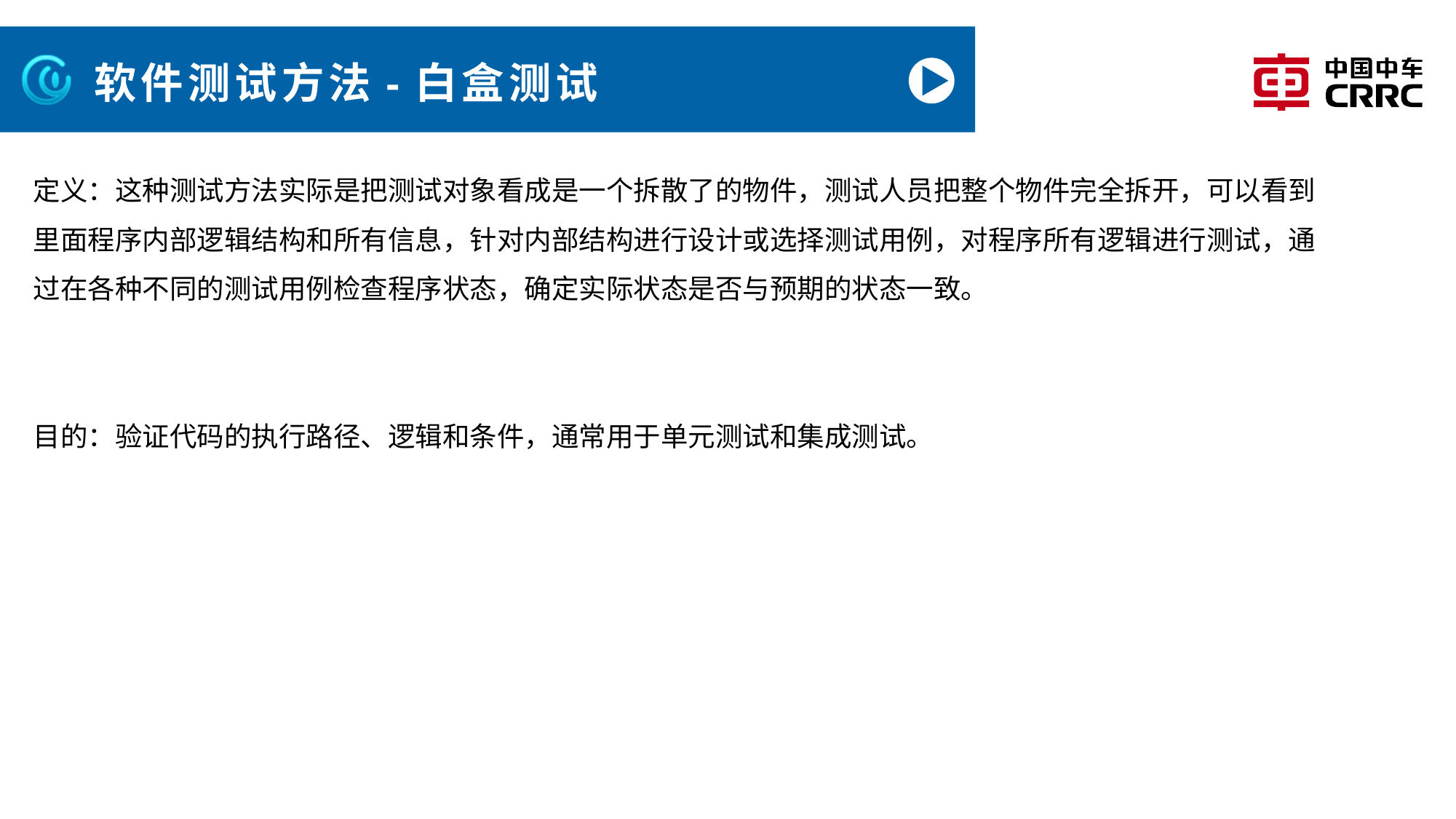

# 软件测试方法-白盒测试
定义：这种测试方法实际是把测试对象看成是一个拆散了的物件，测试人员把整个物件完全拆开，可以看到里面程序内部逻辑结构和所有信息，针对内部结构进行设计或选择测试用例，对程序所有逻辑进行测试，通过在各种不同的测试用例检查程序状态，确定实际状态是否与预期的状态一致。

目的：验证代码的执行路径、逻辑和条件，通常用于单元测试和集成测试。
83